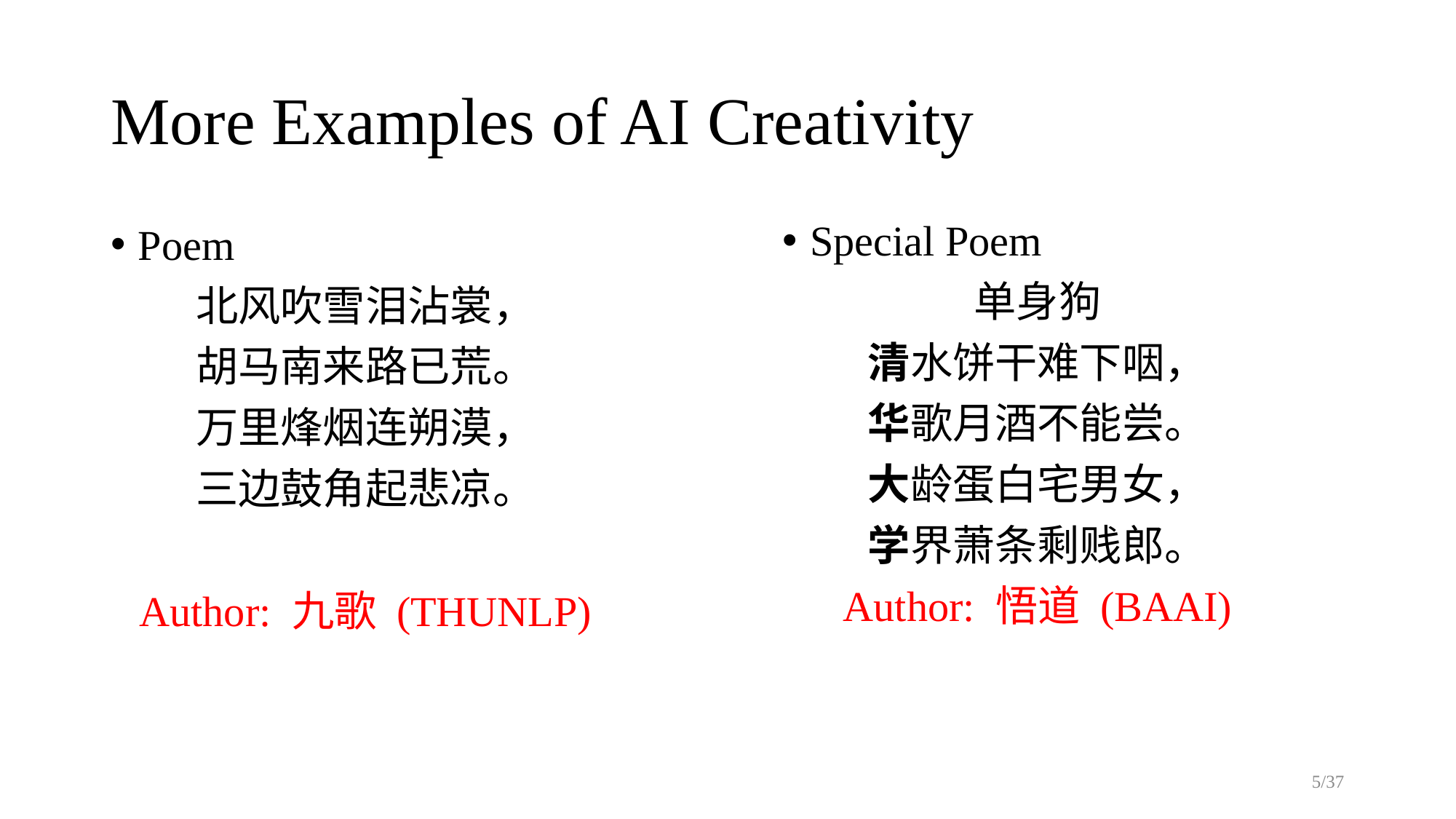

# More Examples of AI Creativity
Special Poem
单身狗
清水饼干难下咽，
华歌月酒不能尝。
大龄蛋白宅男女，
学界萧条剩贱郎。
Author: 悟道 (BAAI)

Poem
北风吹雪泪沾裳，
胡马南来路已荒。
万里烽烟连朔漠，
三边鼓角起悲凉。

Author: 九歌 (THUNLP)

5/37